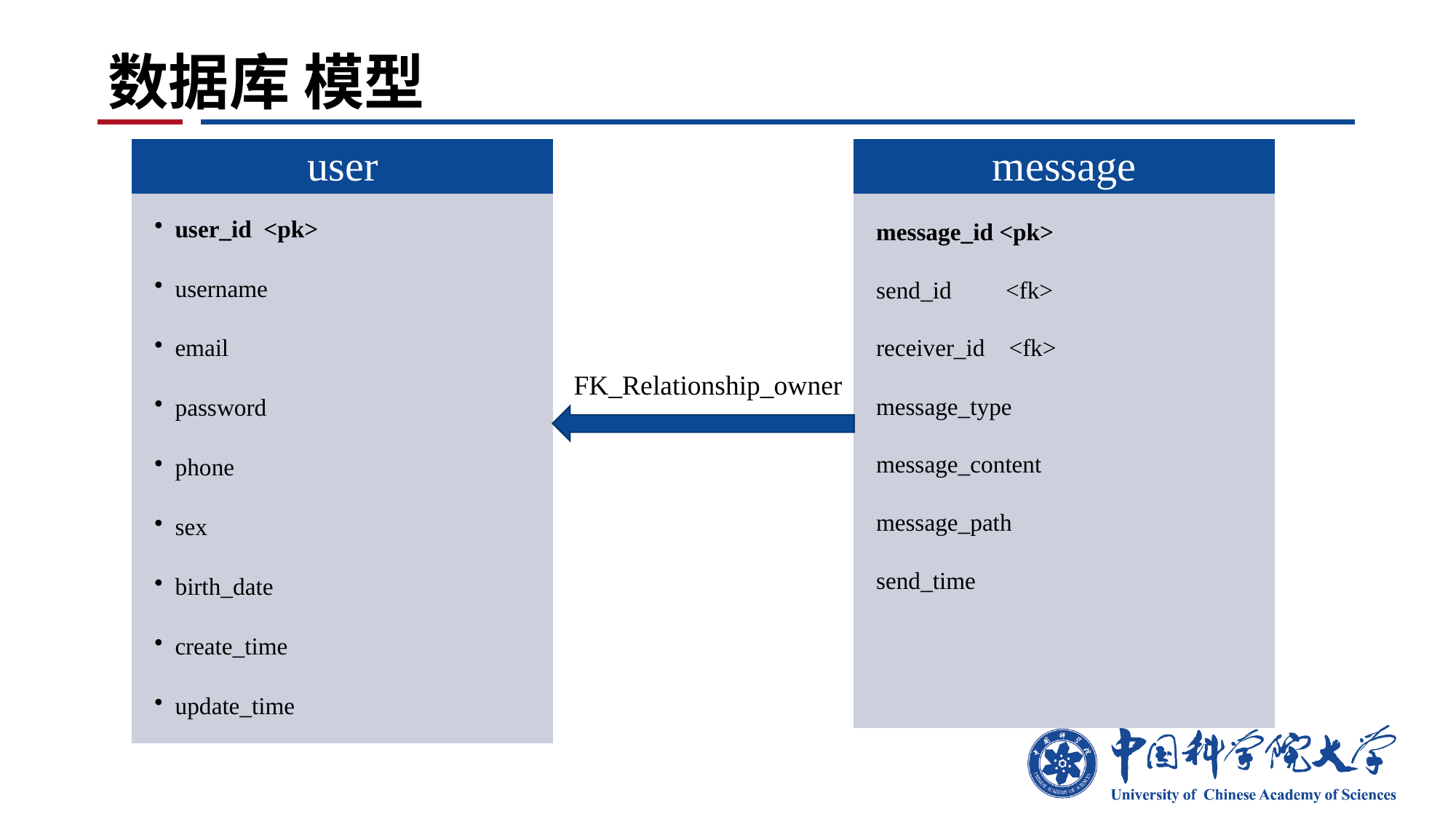

# 数据库 模型

user

message

user_id  <pk>

username

email

password

phone

sex

birth_date

create_time

update_time

message_id <pk>

send_id         <fk>

receiver_id    <fk>

message_type

message_content

message_path

send_time
FK_Relationship_owner